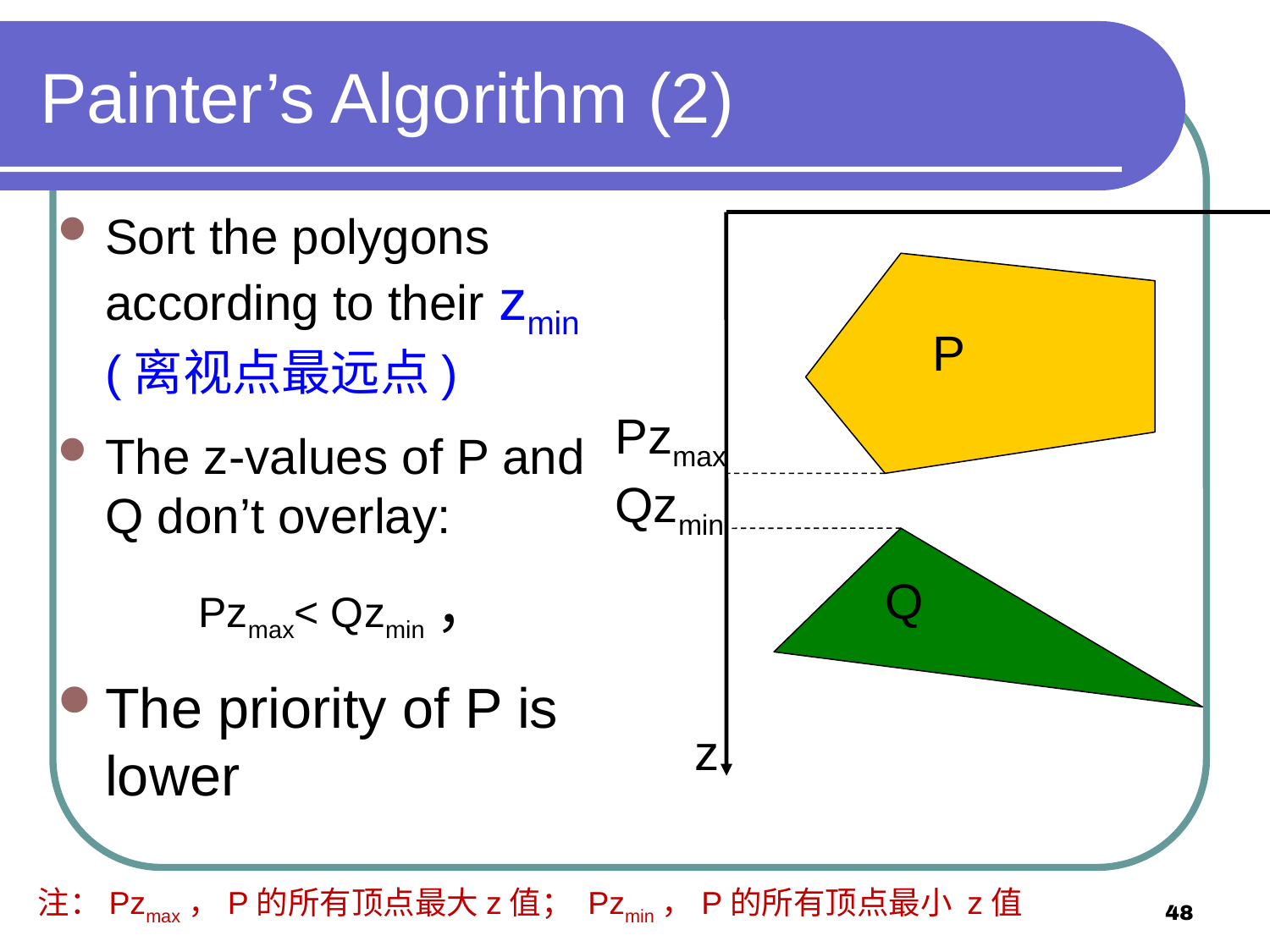

# Painter’s Algorithm (2)
x

P
Pzmax
Qzmin

Q
z
Sort the polygons according to their zmin (离视点最远点)
The z-values of P and Q don’t overlay:
         Pzmax< Qzmin，
The priority of P is lower
48
注：Pzmax，P的所有顶点最大z值； Pzmin，P的所有顶点最小 z值